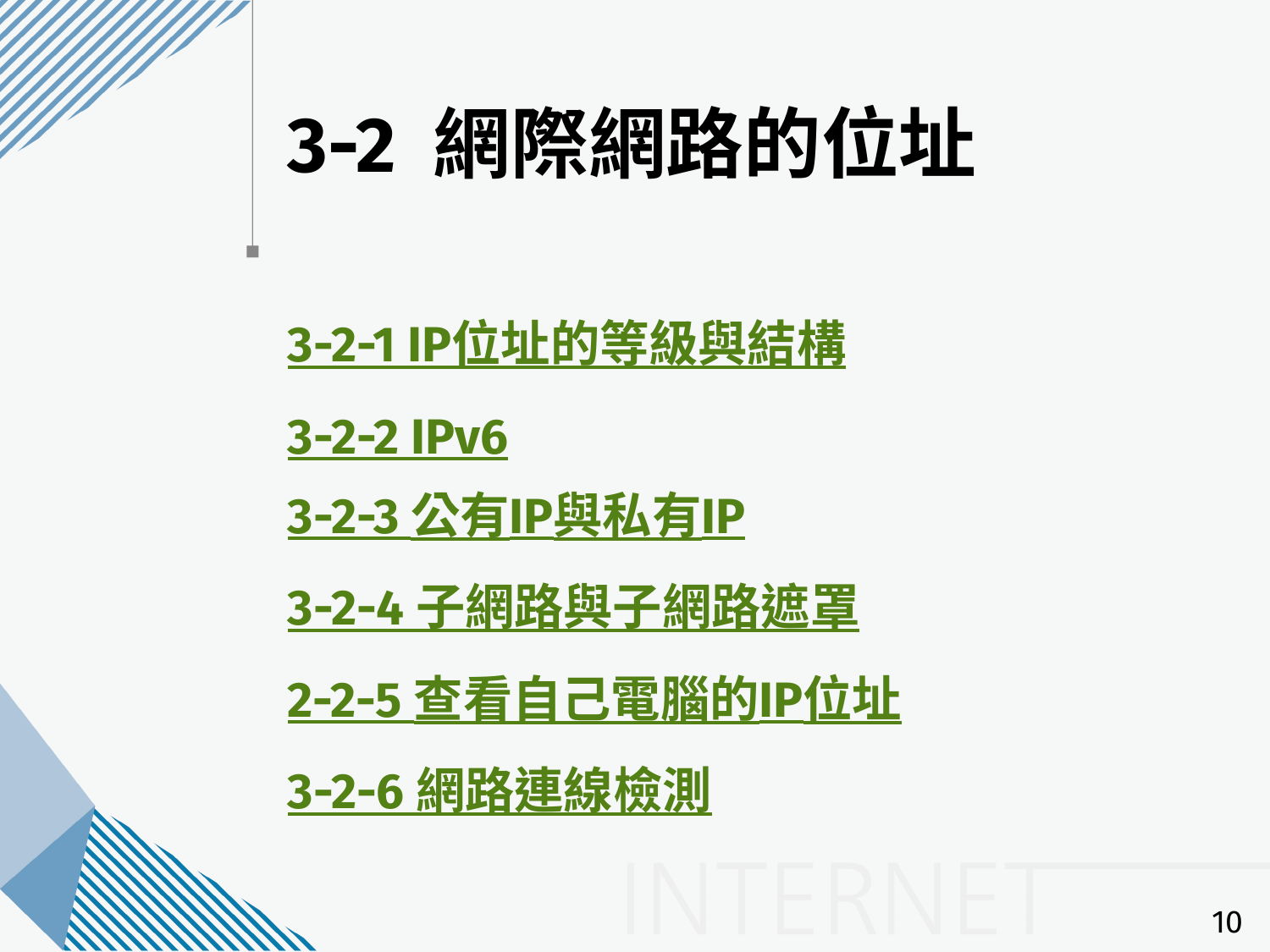

# 3-2 網際網路的位址
3-2-1 IP位址的等級與結構
3-2-2 IPv6
3-2-3 公有IP與私有IP
3-2-4 子網路與子網路遮罩
2-2-5 查看自己電腦的IP位址
3-2-6 網路連線檢測
10